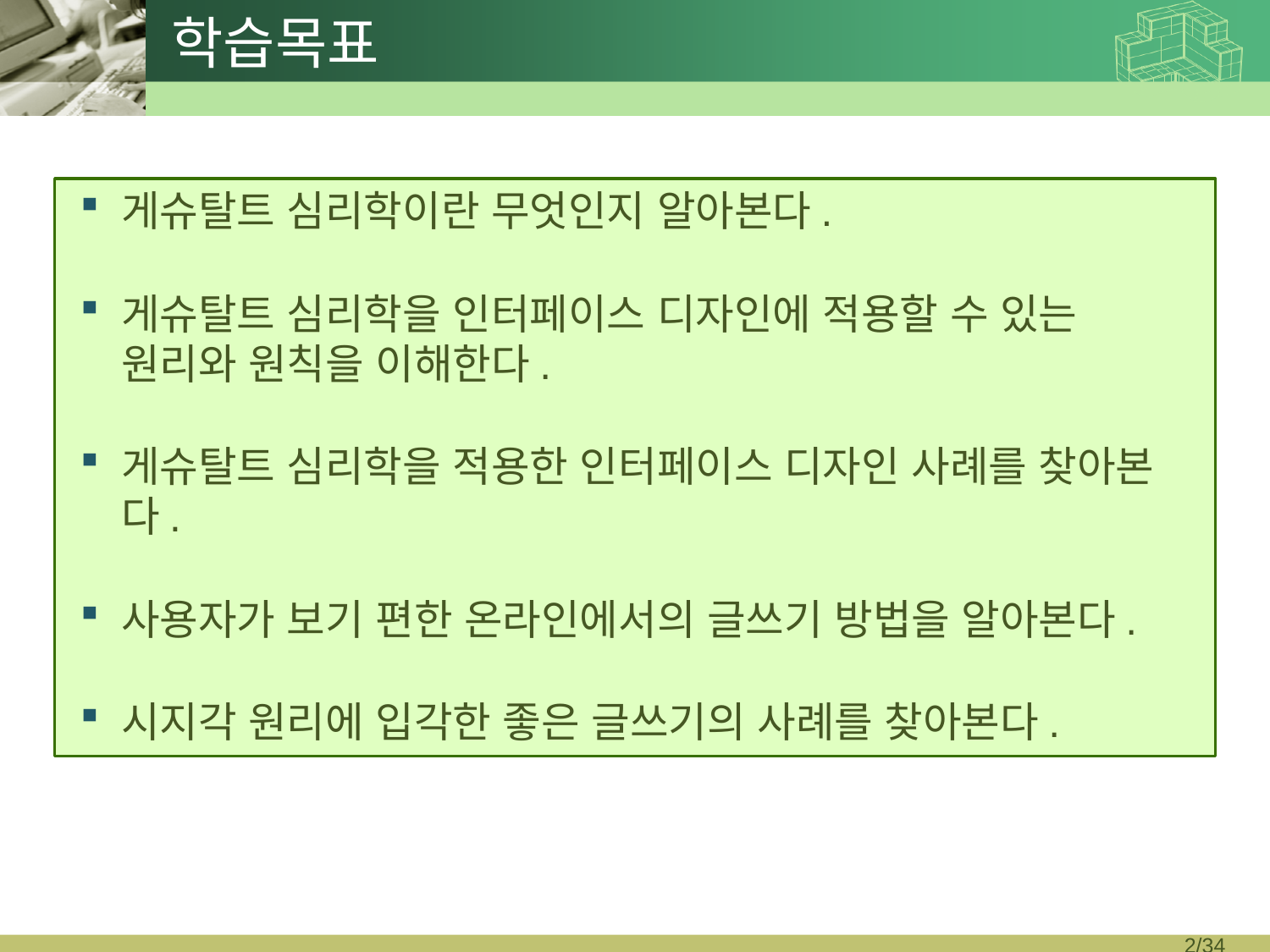

학습목표
게슈탈트 심리학이란 무엇인지 알아본다.
게슈탈트 심리학을 인터페이스 디자인에 적용할 수 있는 원리와 원칙을 이해한다.
게슈탈트 심리학을 적용한 인터페이스 디자인 사례를 찾아본다.
사용자가 보기 편한 온라인에서의 글쓰기 방법을 알아본다.
시지각 원리에 입각한 좋은 글쓰기의 사례를 찾아본다.